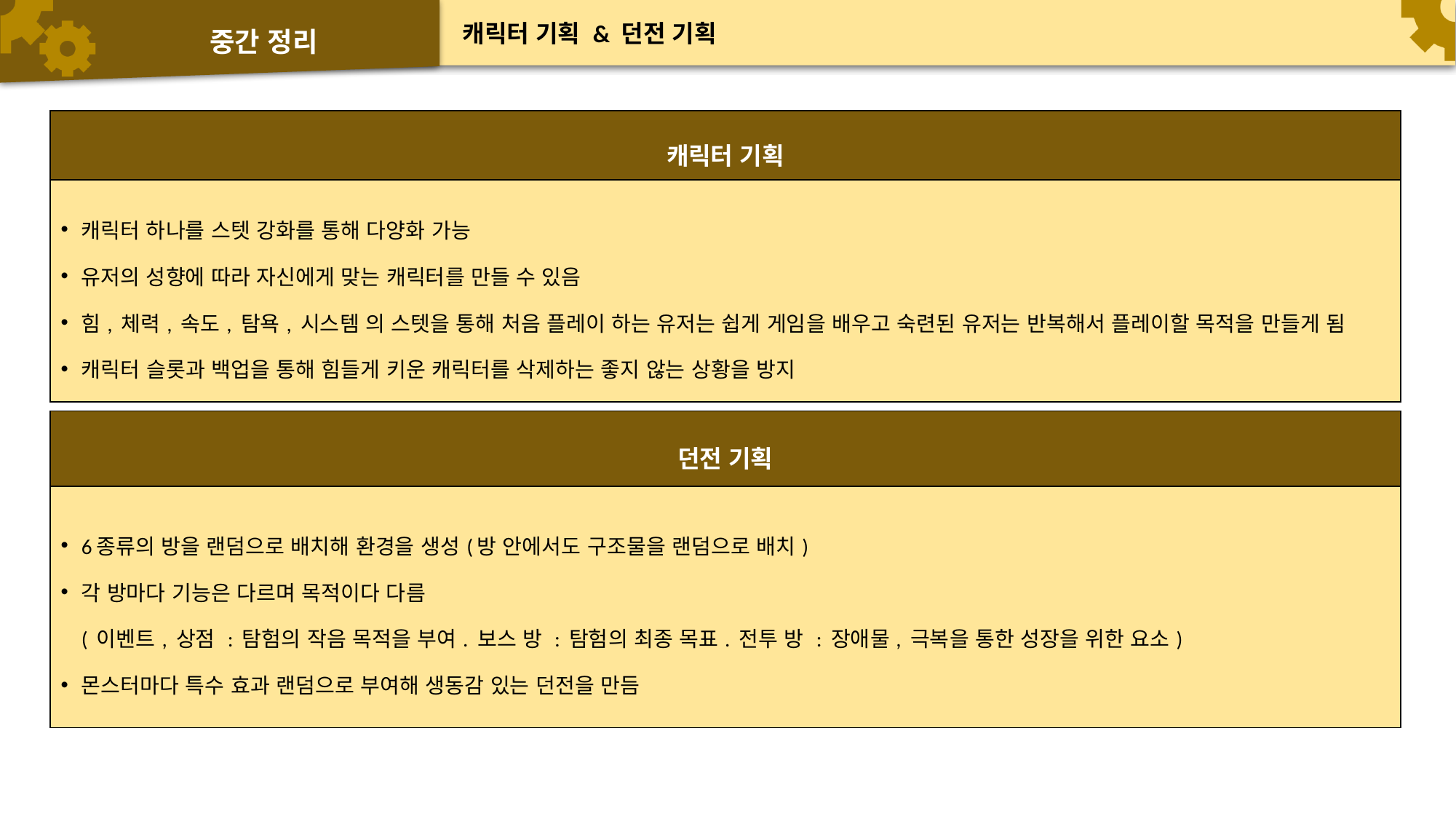

# 중간 정리
캐릭터 기획 & 던전 기획
| 캐릭터 기획 |
| --- |
| 캐릭터 하나를 스텟 강화를 통해 다양화 가능 유저의 성향에 따라 자신에게 맞는 캐릭터를 만들 수 있음 힘, 체력, 속도, 탐욕, 시스템 의 스텟을 통해 처음 플레이 하는 유저는 쉽게 게임을 배우고 숙련된 유저는 반복해서 플레이할 목적을 만들게 됨 캐릭터 슬롯과 백업을 통해 힘들게 키운 캐릭터를 삭제하는 좋지 않는 상황을 방지 |
| 던전 기획 |
| --- |
| 6종류의 방을 랜덤으로 배치해 환경을 생성(방 안에서도 구조물을 랜덤으로 배치) 각 방마다 기능은 다르며 목적이다 다름 ( 이벤트, 상점 : 탐험의 작음 목적을 부여. 보스 방 : 탐험의 최종 목표. 전투 방 : 장애물, 극복을 통한 성장을 위한 요소) 몬스터마다 특수 효과 랜덤으로 부여해 생동감 있는 던전을 만듬 |